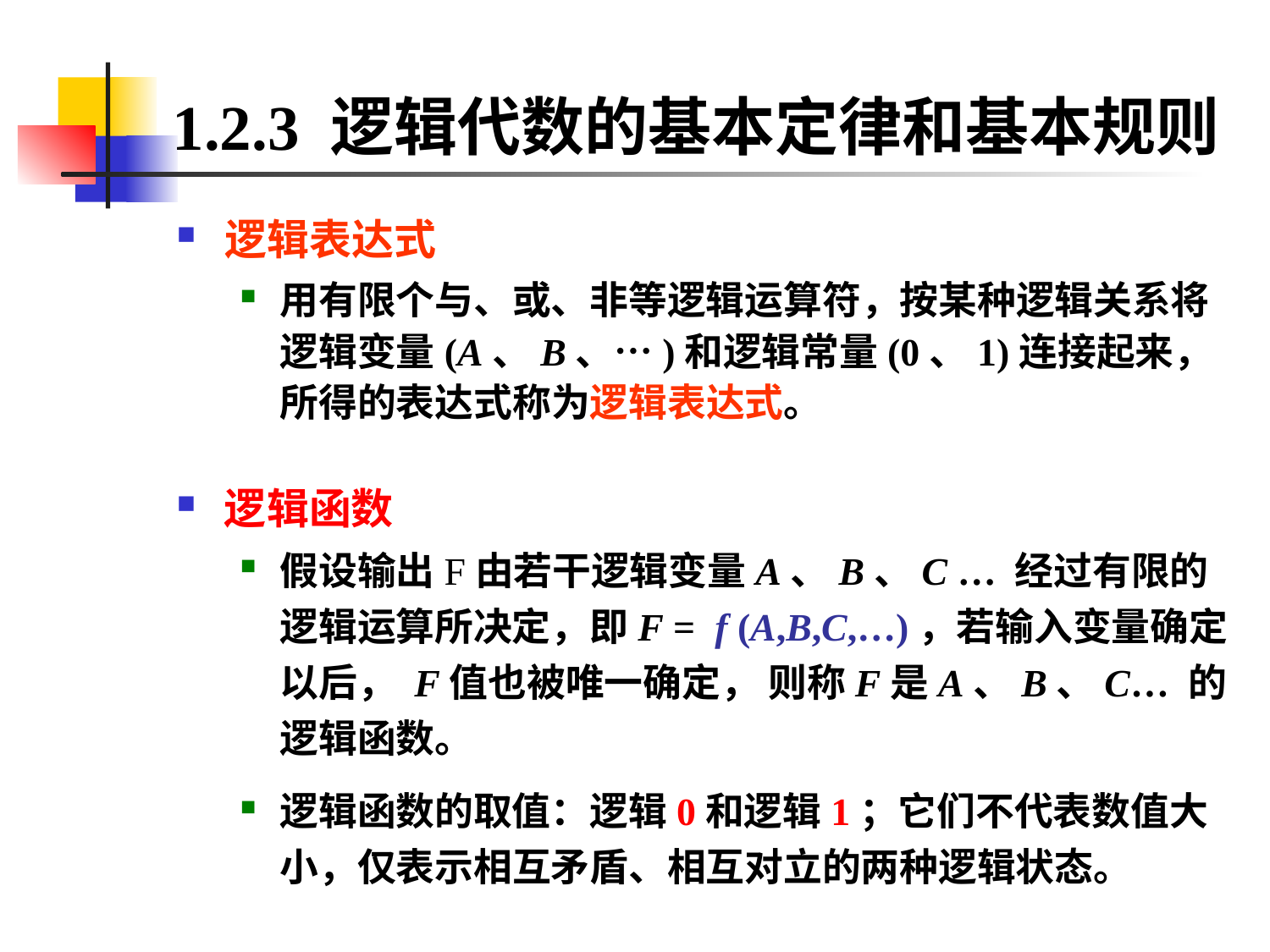

# 1.2.3 逻辑代数的基本定律和基本规则
逻辑表达式
用有限个与、或、非等逻辑运算符，按某种逻辑关系将逻辑变量(A、B、…)和逻辑常量(0、1)连接起来，所得的表达式称为逻辑表达式。
逻辑函数
假设输出F由若干逻辑变量A、B、C … 经过有限的逻辑运算所决定，即F =  f (A,B,C,…)，若输入变量确定以后， F值也被唯一确定， 则称F是A、B、C… 的逻辑函数。
逻辑函数的取值：逻辑0和逻辑1；它们不代表数值大小，仅表示相互矛盾、相互对立的两种逻辑状态。